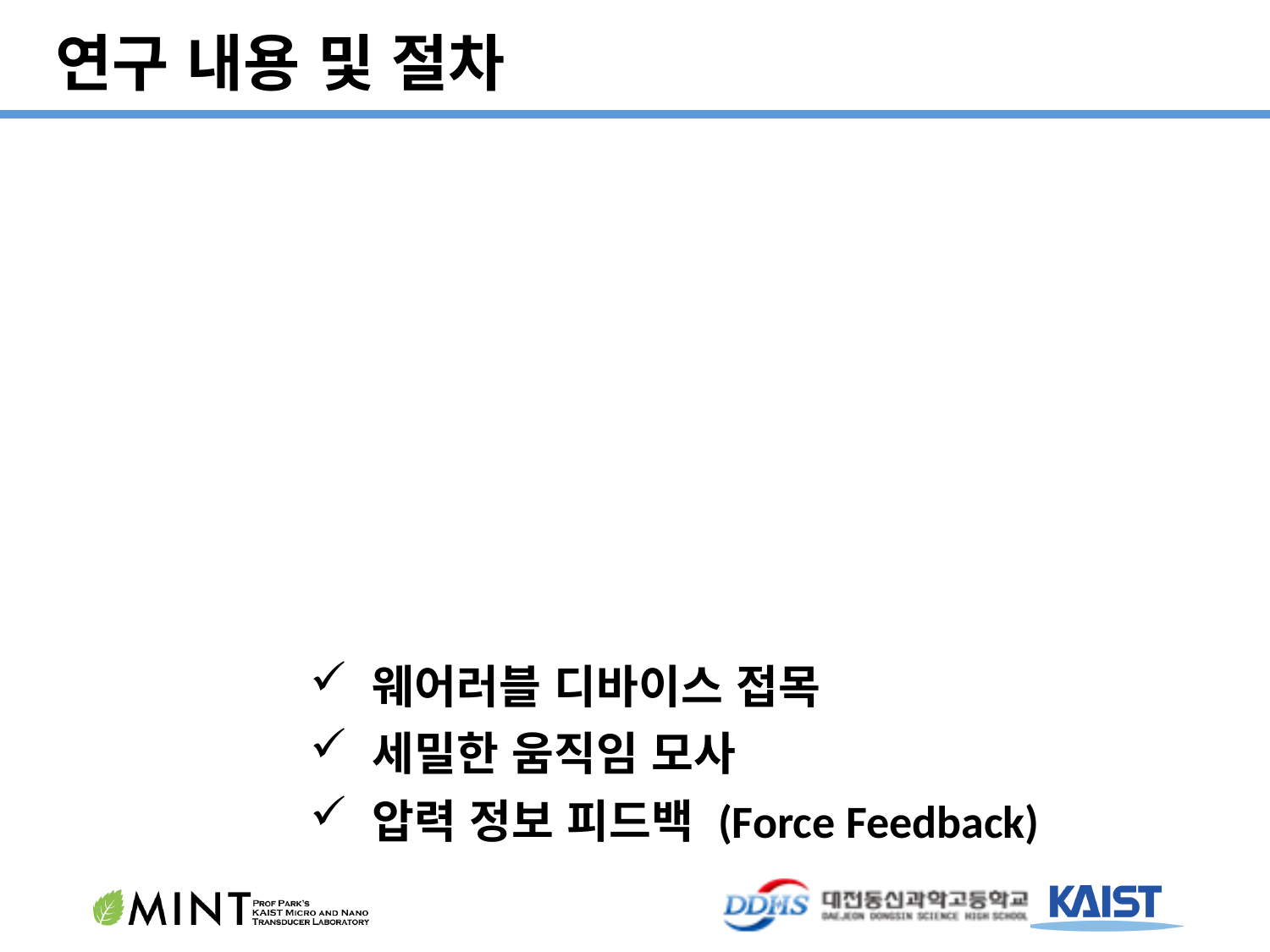

연구 내용 및 절차

 웨어러블 디바이스 접목
 세밀한 움직임 모사
 압력 정보 피드백 (Force Feedback)